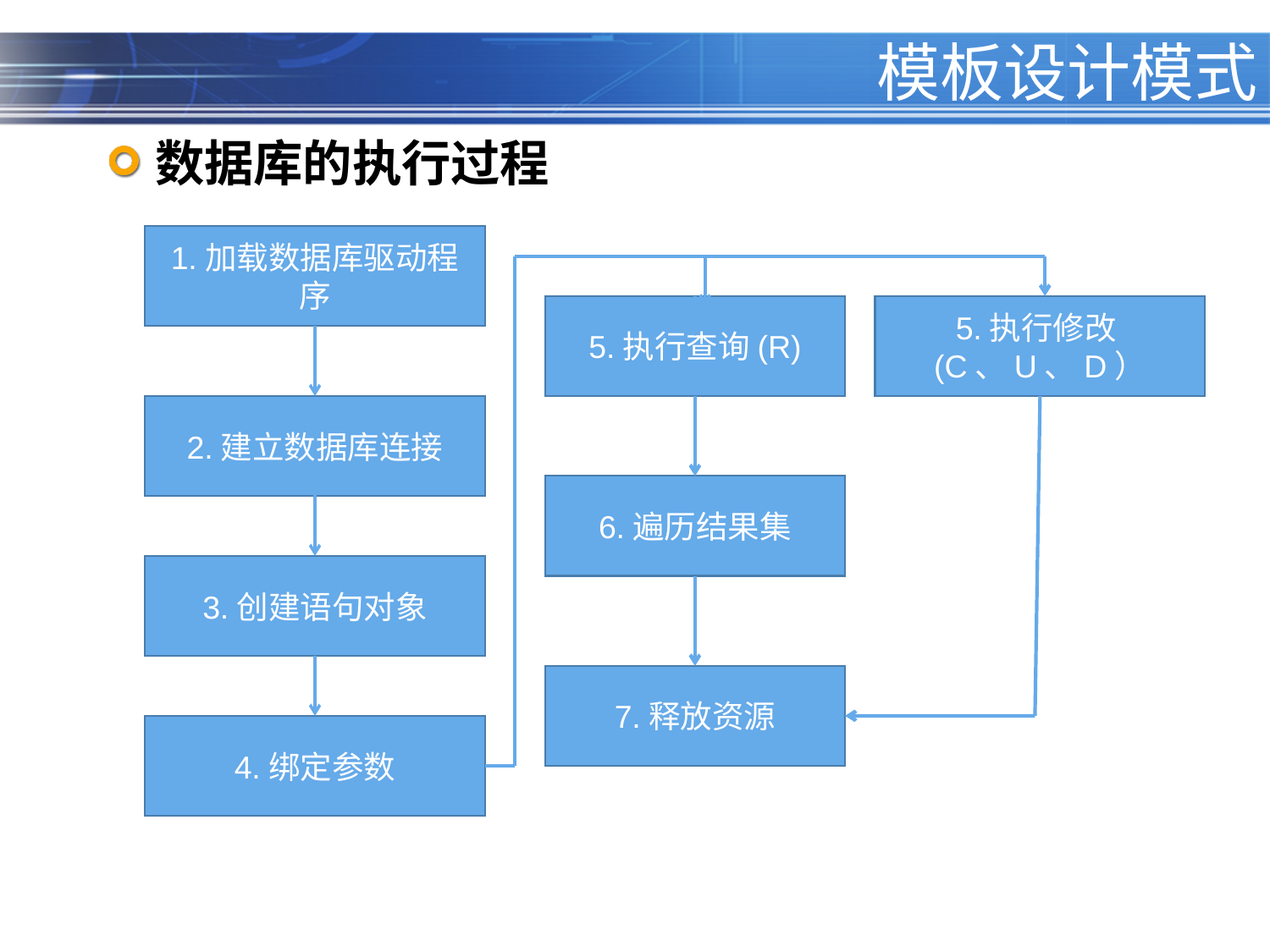

模板设计模式
数据库的执行过程
1.加载数据库驱动程序
5.执行查询(R)
5.执行修改(C、U、D）
2.建立数据库连接
6.遍历结果集
3.创建语句对象
7.释放资源
4.绑定参数